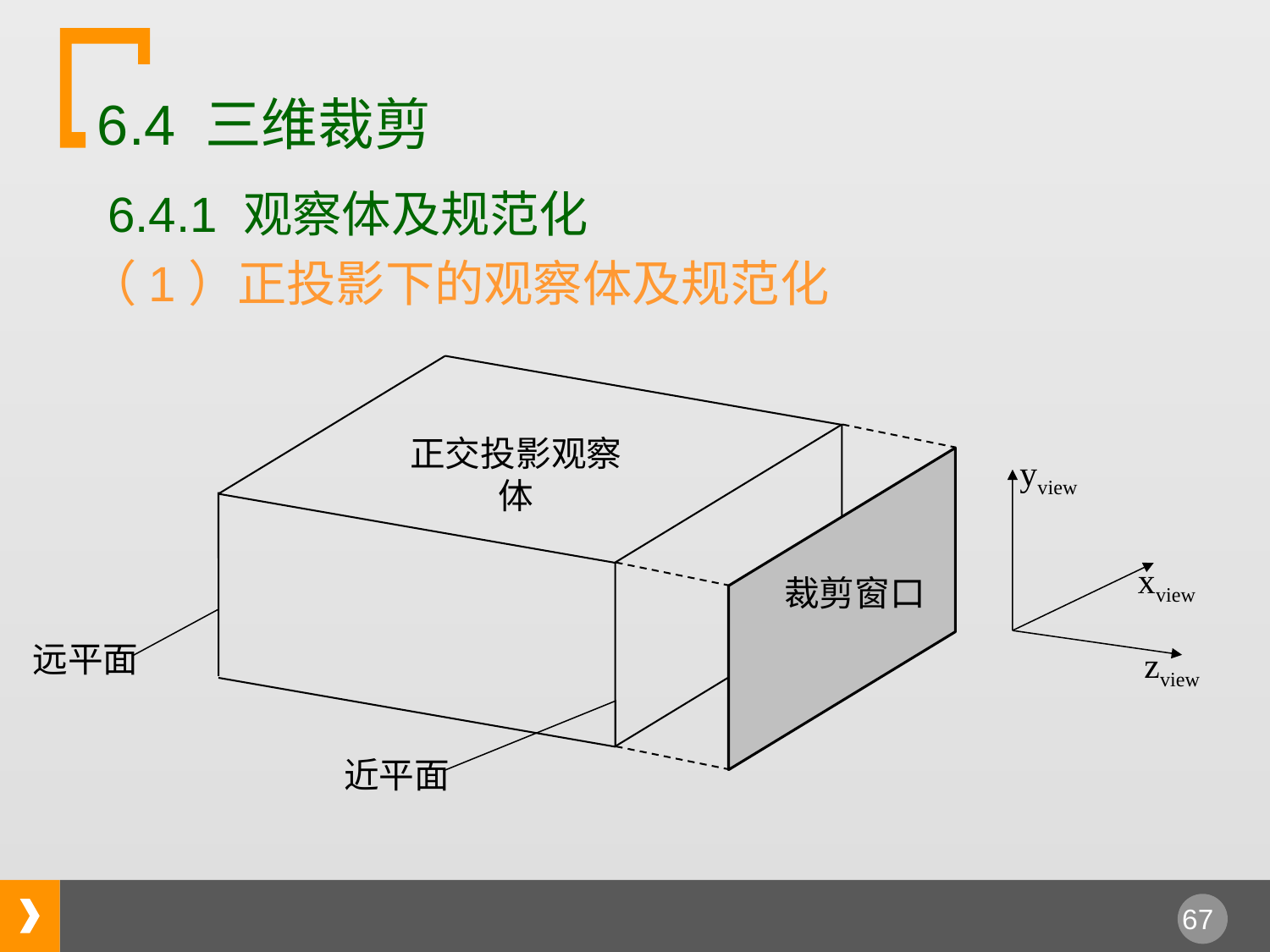

6.4 三维裁剪
6.4.1 观察体及规范化
（1）正投影下的观察体及规范化

正交投影观察体
yview
xview
裁剪窗口
远平面
zview
近平面